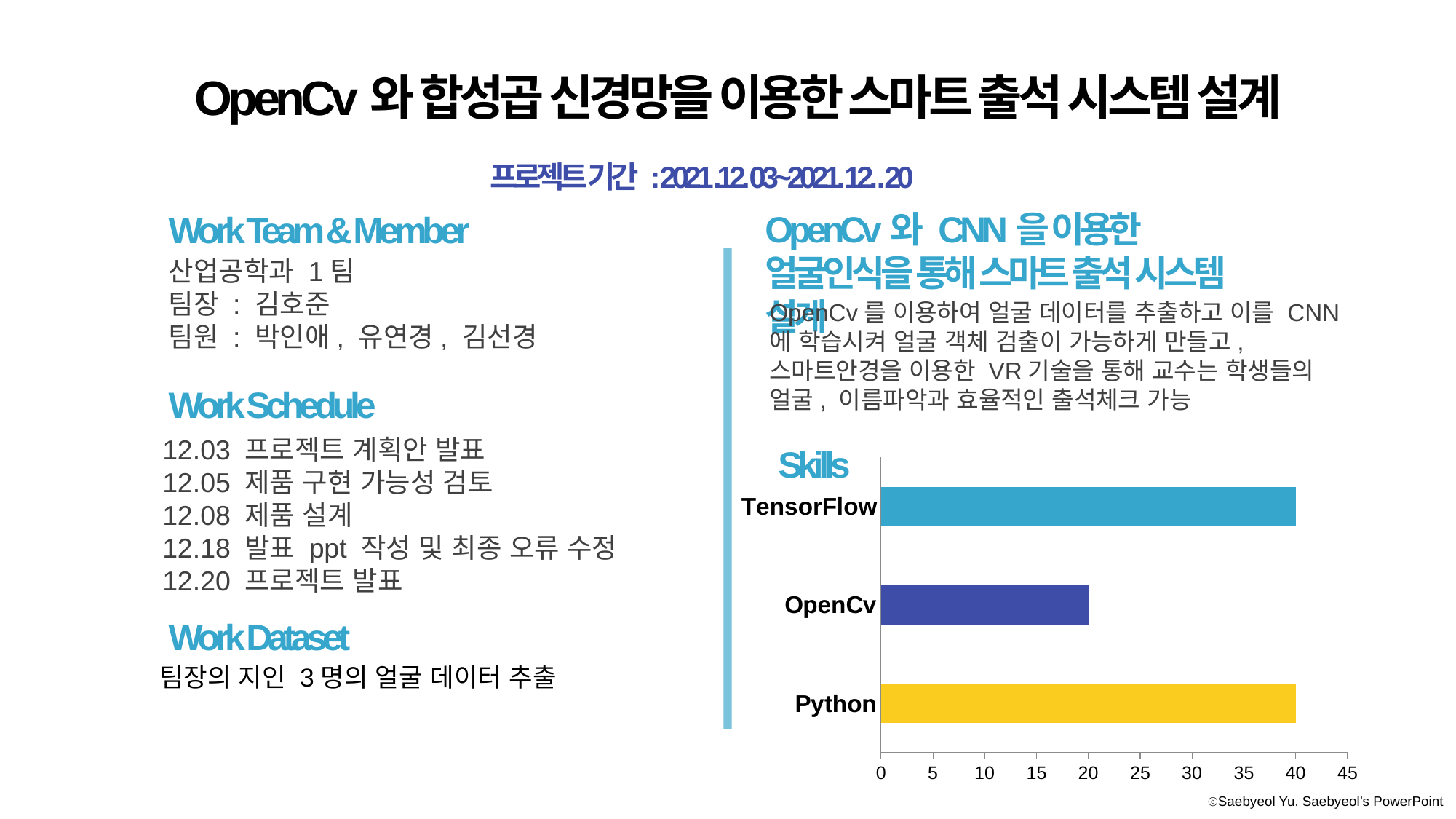

CC
OpenCv와 합성곱 신경망을 이용한 스마트 출석 시스템 설계
프로젝트 기간 : 2021 .12. 03~2021. 12. . 20
OpenCv와 CNN을 이용한 얼굴인식을 통해 스마트 출석 시스템 설계
Work Team & Member
산업공학과 1팀
팀장 : 김호준
팀원 : 박인애, 유연경, 김선경
OpenCv를 이용하여 얼굴 데이터를 추출하고 이를 CNN에 학습시켜 얼굴 객체 검출이 가능하게 만들고, 스마트안경을 이용한 VR기술을 통해 교수는 학생들의 얼굴, 이름파악과 효율적인 출석체크 가능
Work Schedule
12.03 프로젝트 계획안 발표
12.05 제품 구현 가능성 검토
12.08 제품 설계
12.18 발표 ppt 작성 및 최종 오류 수정
12.20 프로젝트 발표
Skills

### Chart

| Category | 계열 2 |
|---|---|
| Python | 40.0 |
| OpenCv | 20.0 |
| TensorFlow | 40.0 |
Work Dataset
팀장의 지인 3명의 얼굴 데이터 추출